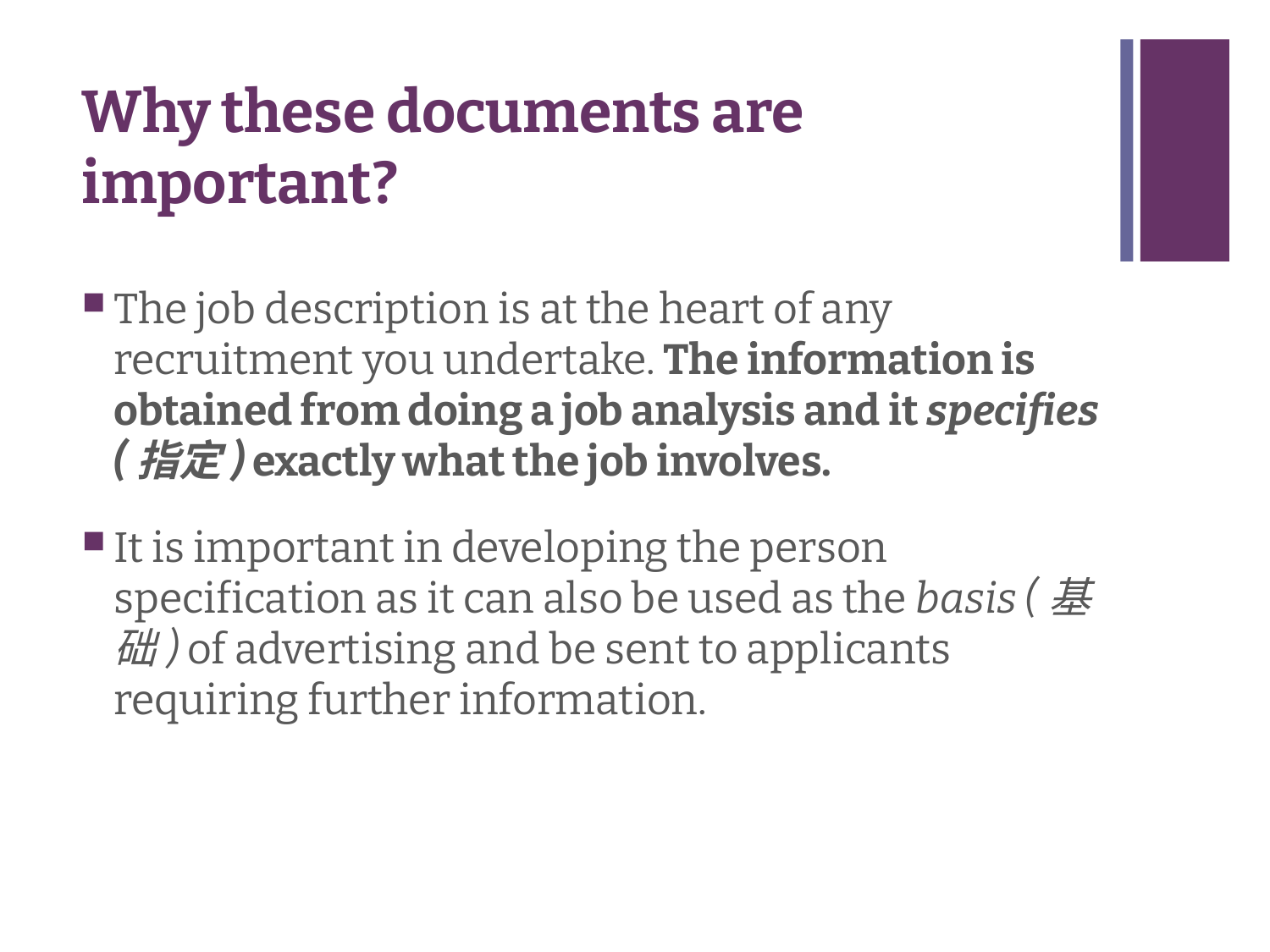

# Why these documents are important?
The job description is at the heart of any recruitment you undertake. The information is obtained from doing a job analysis and it specifies (指定) exactly what the job involves.
It is important in developing the person specification as it can also be used as the basis (基础) of advertising and be sent to applicants requiring further information.